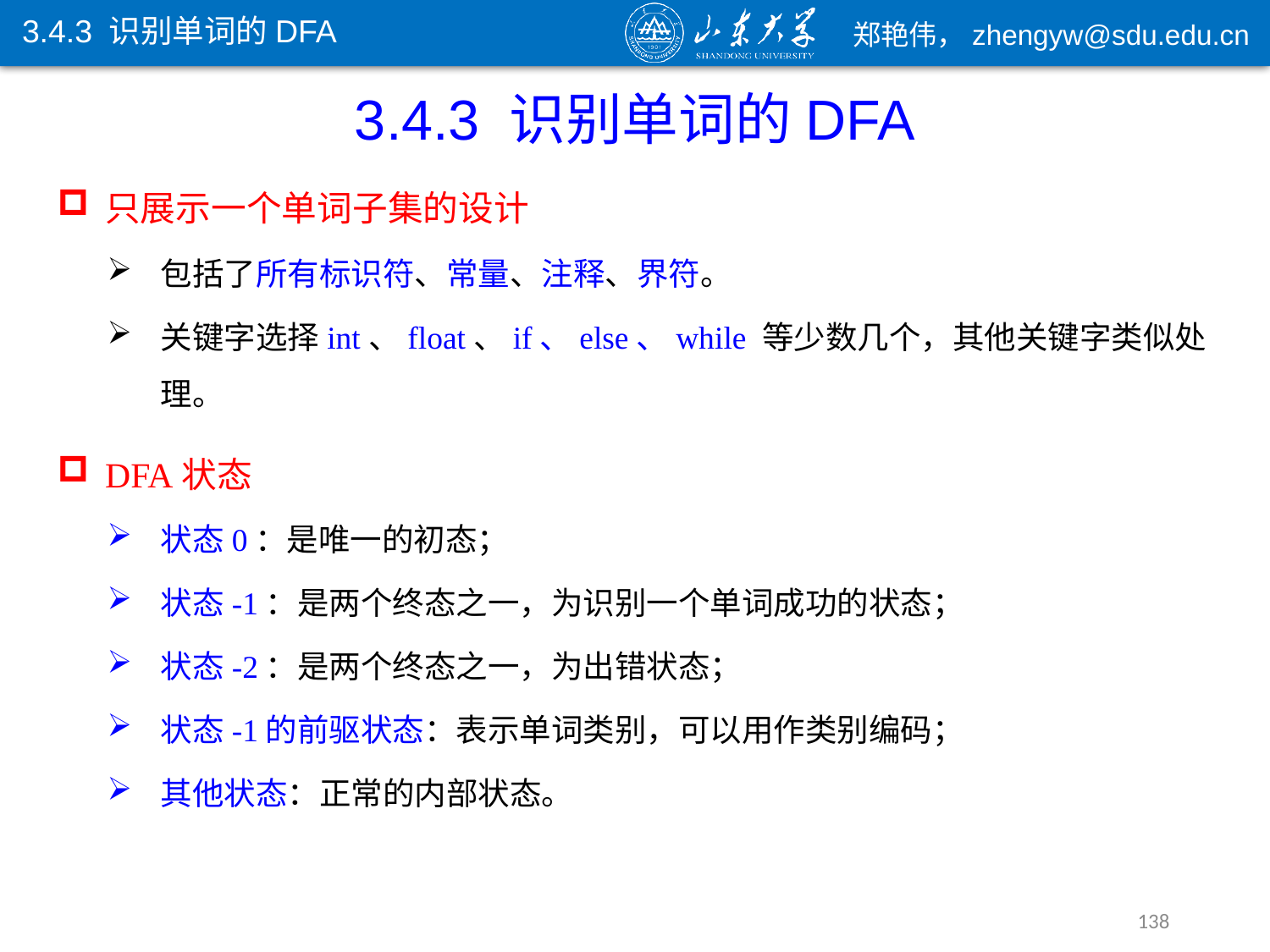

3.4.3 识别单词的DFA
3.4.3 识别单词的DFA
只展示一个单词子集的设计
包括了所有标识符、常量、注释、界符。
关键字选择int、float、if、else、while 等少数几个，其他关键字类似处理。
运算符包括=、+、−、*、/、%、**，其中展示了* 和** 的区分方法。
DFA状态
状态0：是唯一的初态；
状态-1：是两个终态之一，为识别一个单词成功的状态；
状态-2：是两个终态之一，为出错状态；
状态-1的前驱状态：表示单词类别，可以用作类别编码；
其他状态：正常的内部状态。
138